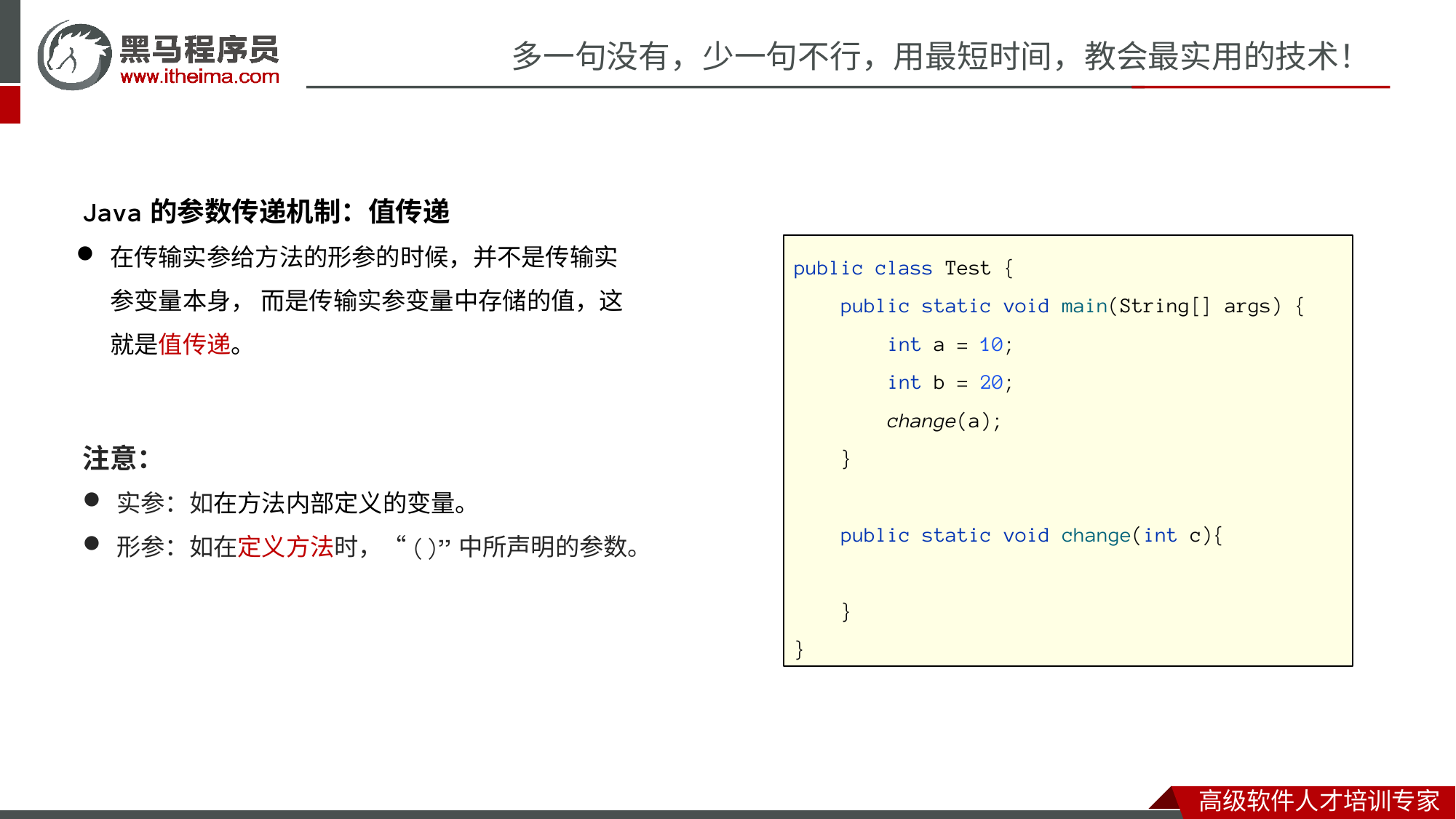

Java的参数传递机制：值传递
在传输实参给方法的形参的时候，并不是传输实参变量本身， 而是传输实参变量中存储的值，这就是值传递。
public class Test {
    public static void main(String[] args) {
        int a = 10;
        int b = 20;
        change(a);
    }
    public static void change(int c){
    }
}
注意：
实参：如在方法内部定义的变量。
形参：如在定义方法时，“()”中所声明的参数。